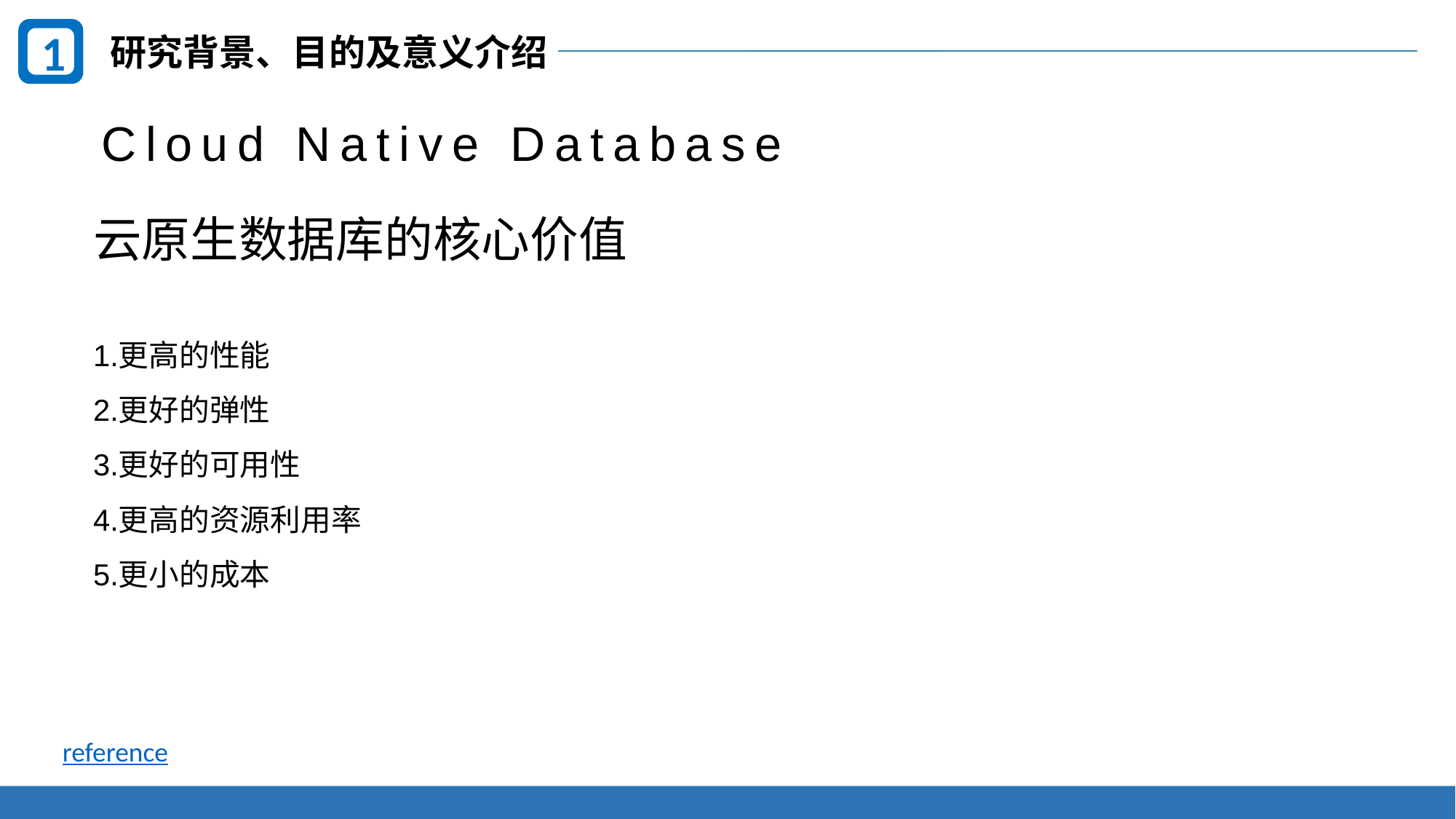

1
研究背景、目的及意义介绍
云原生数据库的核心价值

更高的性能
更好的弹性
更好的可用性
更高的资源利用率
更小的成本
Cloud Native Database
reference